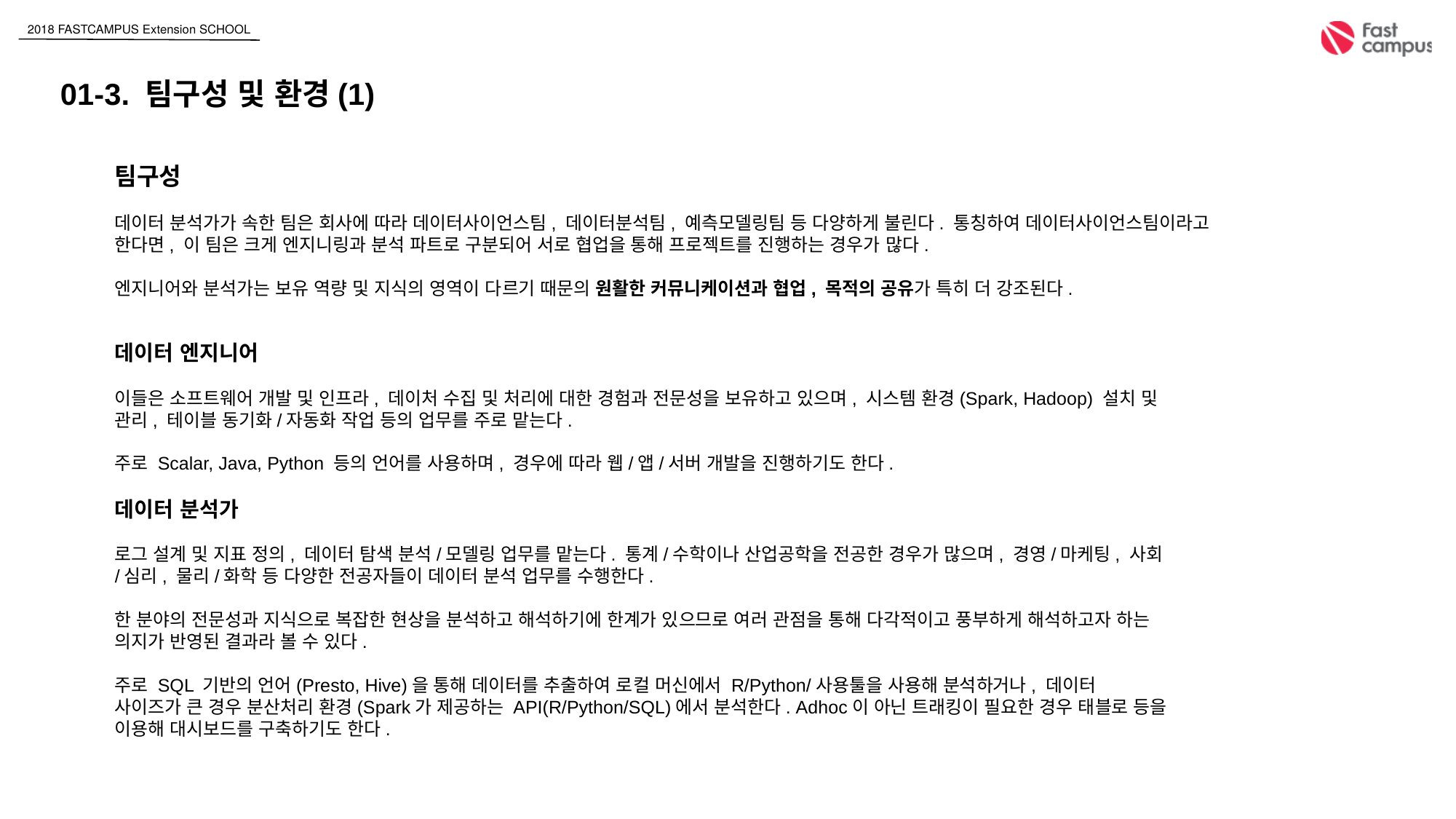

01-3. 팀구성 및 환경(1)
팀구성

데이터 분석가가 속한 팀은 회사에 따라 데이터사이언스팀, 데이터분석팀, 예측모델링팀 등 다양하게 불린다. 통칭하여 데이터사이언스팀이라고 한다면, 이 팀은 크게 엔지니링과 분석 파트로 구분되어 서로 협업을 통해 프로젝트를 진행하는 경우가 많다.

엔지니어와 분석가는 보유 역량 및 지식의 영역이 다르기 때문의 원활한 커뮤니케이션과 협업, 목적의 공유가 특히 더 강조된다.
데이터 엔지니어

이들은 소프트웨어 개발 및 인프라, 데이처 수집 및 처리에 대한 경험과 전문성을 보유하고 있으며, 시스템 환경(Spark, Hadoop) 설치 및 관리, 테이블 동기화/자동화 작업 등의 업무를 주로 맡는다.
주로 Scalar, Java, Python 등의 언어를 사용하며, 경우에 따라 웹/앱/서버 개발을 진행하기도 한다.

데이터 분석가

로그 설계 및 지표 정의, 데이터 탐색 분석/모델링 업무를 맡는다. 통계/수학이나 산업공학을 전공한 경우가 많으며, 경영/마케팅, 사회/심리, 물리/화학 등 다양한 전공자들이 데이터 분석 업무를 수행한다.

한 분야의 전문성과 지식으로 복잡한 현상을 분석하고 해석하기에 한계가 있으므로 여러 관점을 통해 다각적이고 풍부하게 해석하고자 하는 의지가 반영된 결과라 볼 수 있다.

주로 SQL 기반의 언어(Presto, Hive)을 통해 데이터를 추출하여 로컬 머신에서 R/Python/사용툴을 사용해 분석하거나, 데이터 사이즈가 큰 경우 분산처리 환경(Spark가 제공하는 API(R/Python/SQL)에서 분석한다. Adhoc이 아닌 트래킹이 필요한 경우 태블로 등을 이용해 대시보드를 구축하기도 한다.